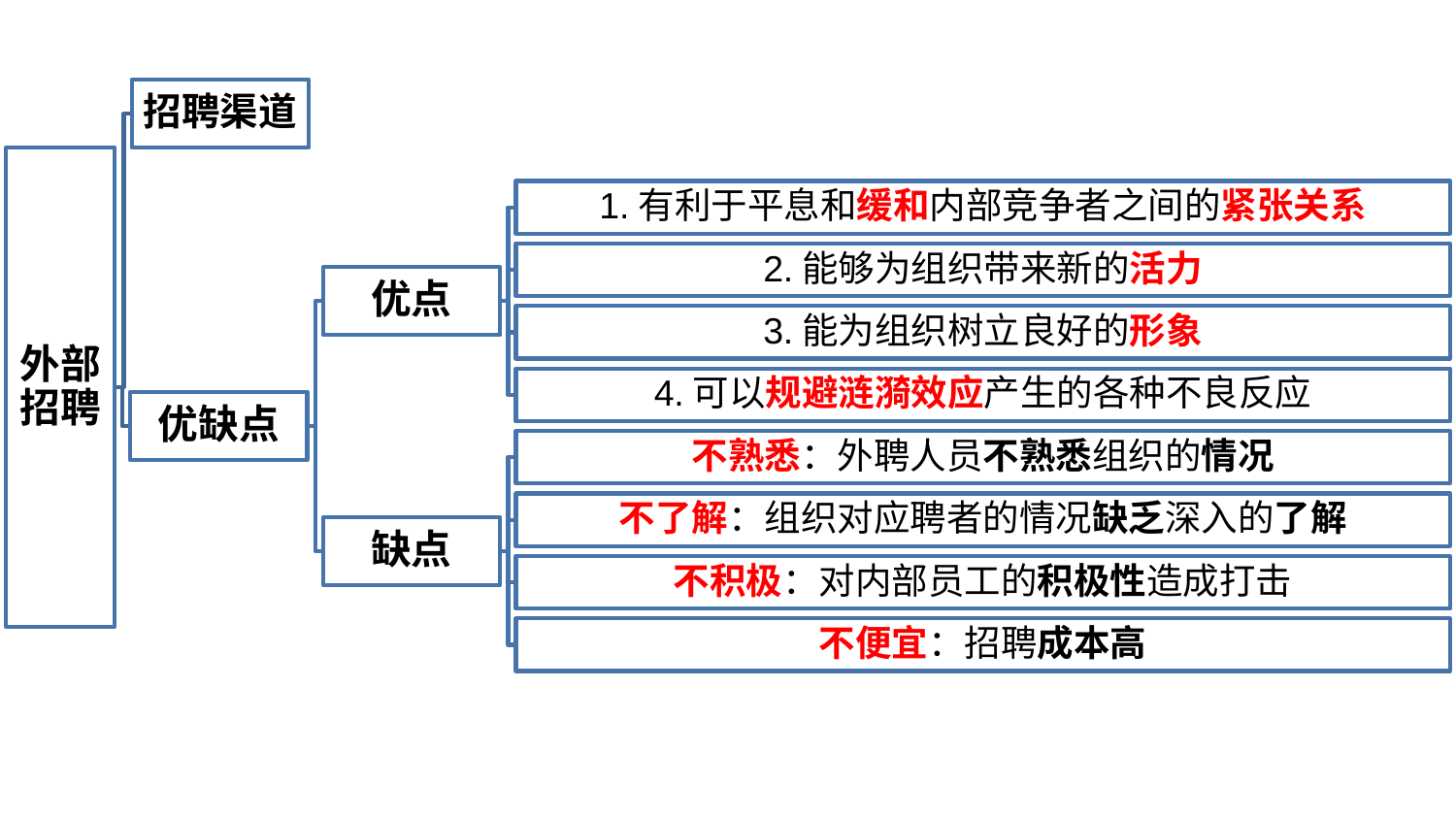

外部招聘
招聘渠道
优缺点
优点
1.有利于平息和缓和内部竞争者之间的紧张关系
2.能够为组织带来新的活力
3.能为组织树立良好的形象
4.可以规避涟漪效应产生的各种不良反应
缺点
不熟悉：外聘人员不熟悉组织的情况
不了解：组织对应聘者的情况缺乏深入的了解
不积极：对内部员工的积极性造成打击
不便宜：招聘成本高
多题型